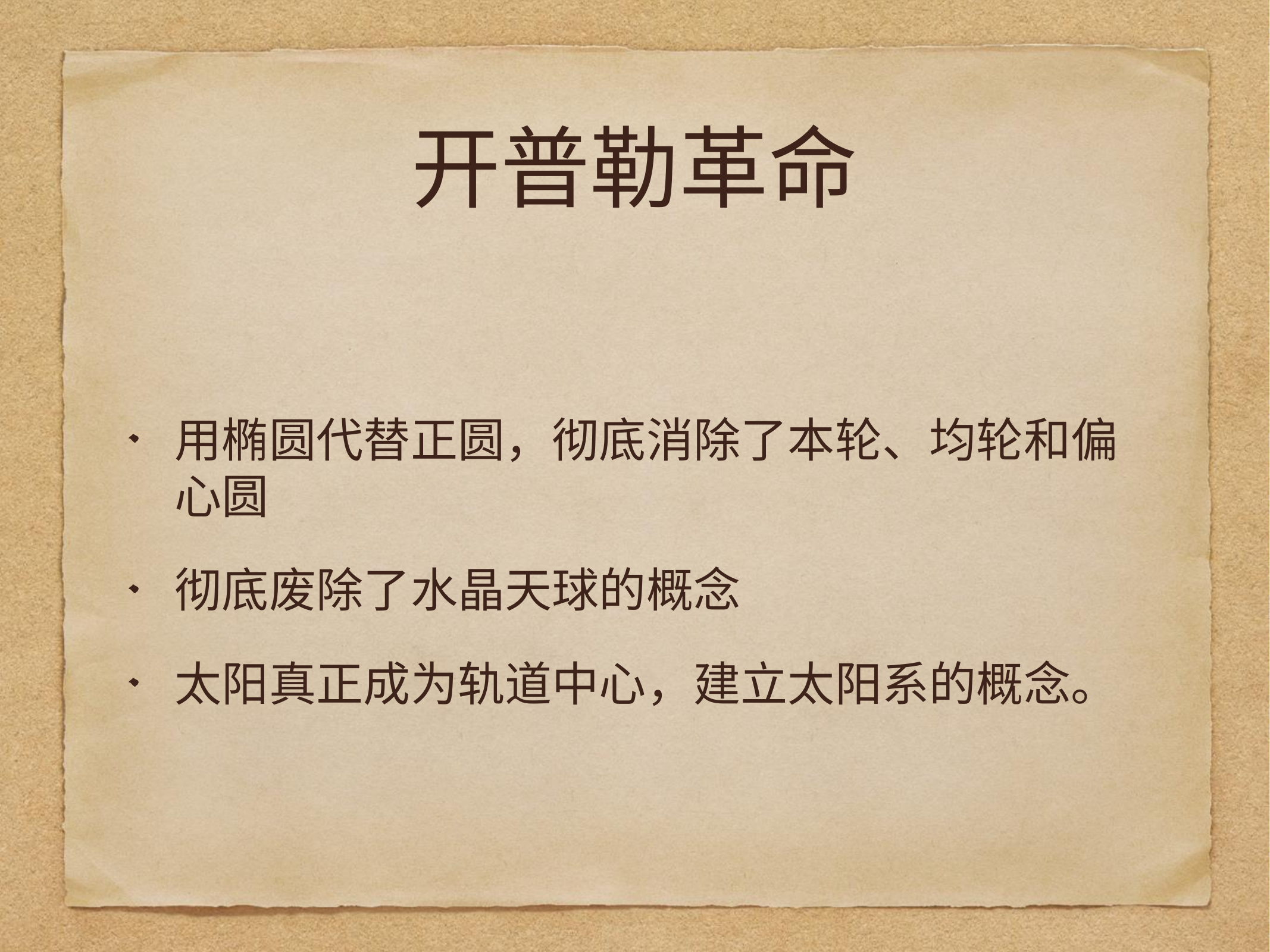

# 开普勒革命
用椭圆代替正圆，彻底消除了本轮、均轮和偏心圆
彻底废除了水晶天球的概念
太阳真正成为轨道中心，建立太阳系的概念。